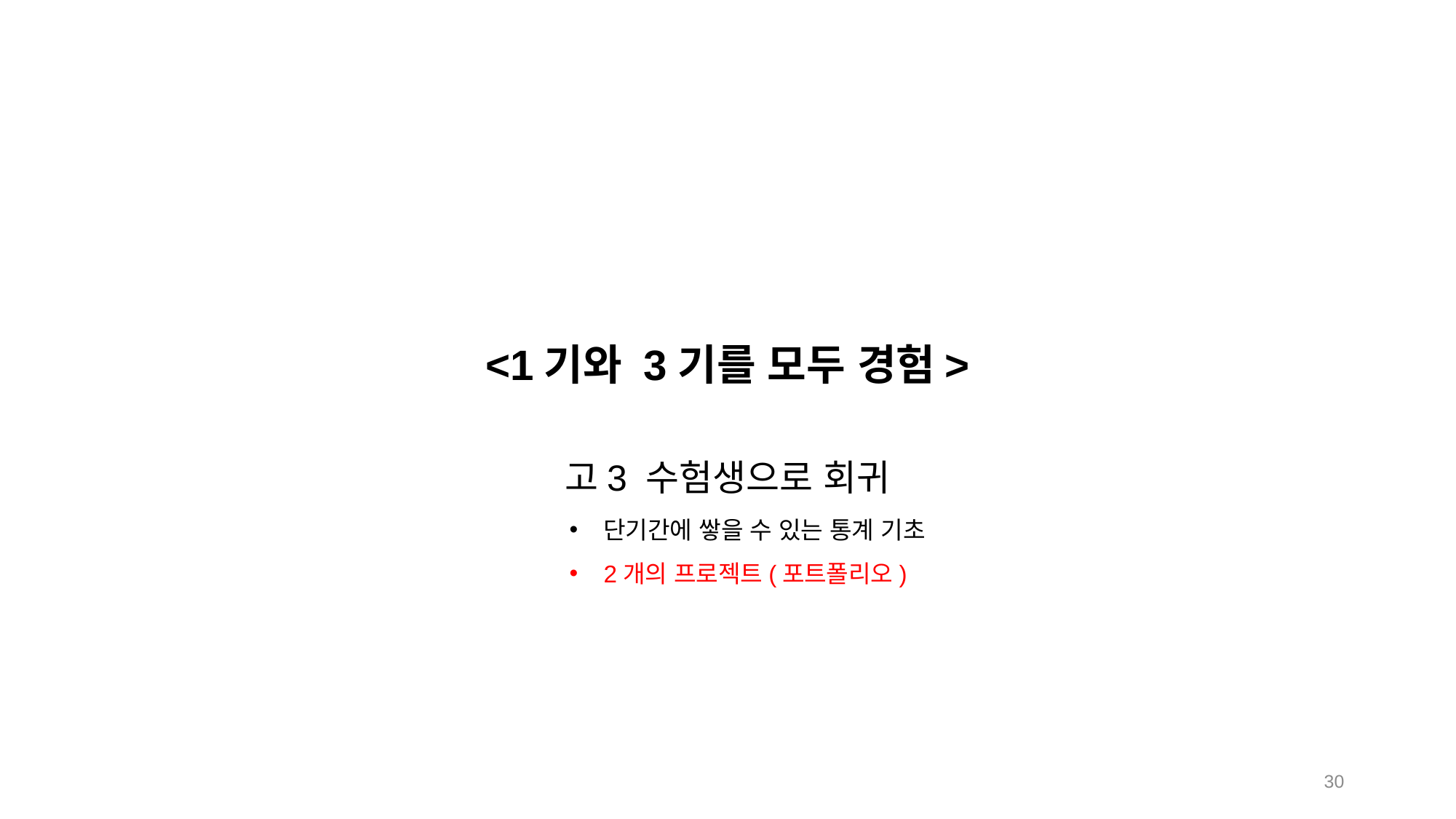

<1기와 3기를 모두 경험>
고3 수험생으로 회귀
단기간에 쌓을 수 있는 통계 기초
2개의 프로젝트(포트폴리오)
30